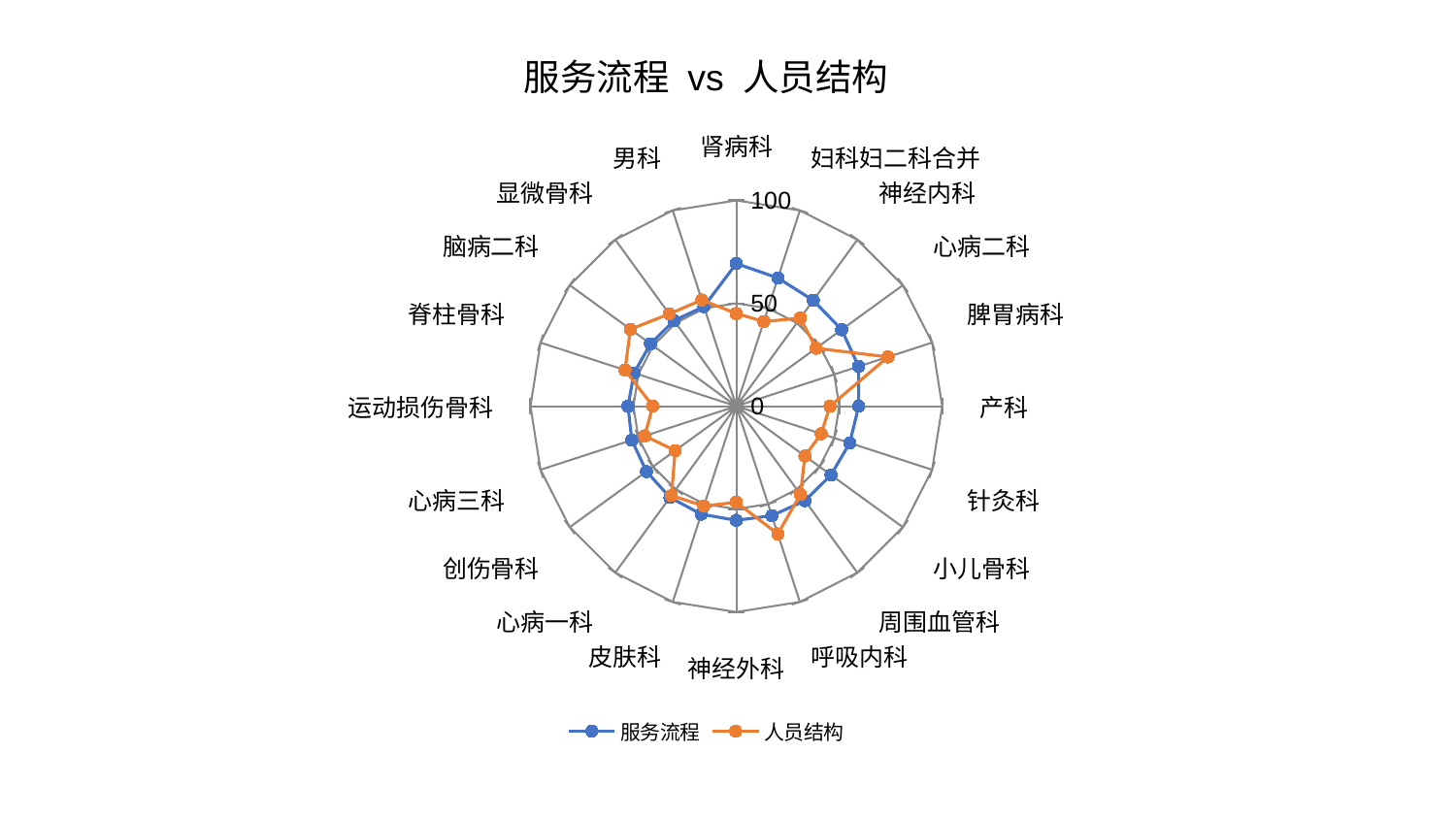

### Chart: 服务流程 vs 人员结构

| Category | 服务流程 | 人员结构 |
|---|---|---|
| 肾病科 | 69.30975360394099 | 45.03792985241226 |
| 妇科妇二科合并 | 65.49206372119022 | 43.25050120091151 |
| 神经内科 | 63.56355022602148 | 52.87517941397884 |
| 心病二科 | 63.26306866644734 | 47.929473038431524 |
| 脾胃病科 | 62.46125726602688 | 77.46328253721036 |
| 产科 | 59.477913954152015 | 45.51348042163857 |
| 针灸科 | 57.929093978147264 | 43.37450177610171 |
| 小儿骨科 | 56.8818520904078 | 41.22464852717509 |
| 周围血管科 | 56.7590024479374 | 53.04701292973347 |
| 呼吸内科 | 55.91426322802941 | 65.25144232049696 |
| 神经外科 | 55.47046806816588 | 46.69448138998125 |
| 皮肤科 | 55.17423220020694 | 50.99746662168861 |
| 心病一科 | 54.82147751103957 | 53.66115509265036 |
| 创伤骨科 | 53.978650863558116 | 36.70039809165597 |
| 心病三科 | 53.37363730087593 | 46.81937494681213 |
| 运动损伤骨科 | 52.62235942865524 | 40.5530025453713 |
| 脊柱骨科 | 52.23364088092993 | 56.8677690446413 |
| 脑病二科 | 51.57125132398625 | 63.57143748218535 |
| 显微骨科 | 51.399615284820044 | 55.42880950543406 |
| 男科 | 50.91769679527236 | 54.24760825083693 |
108